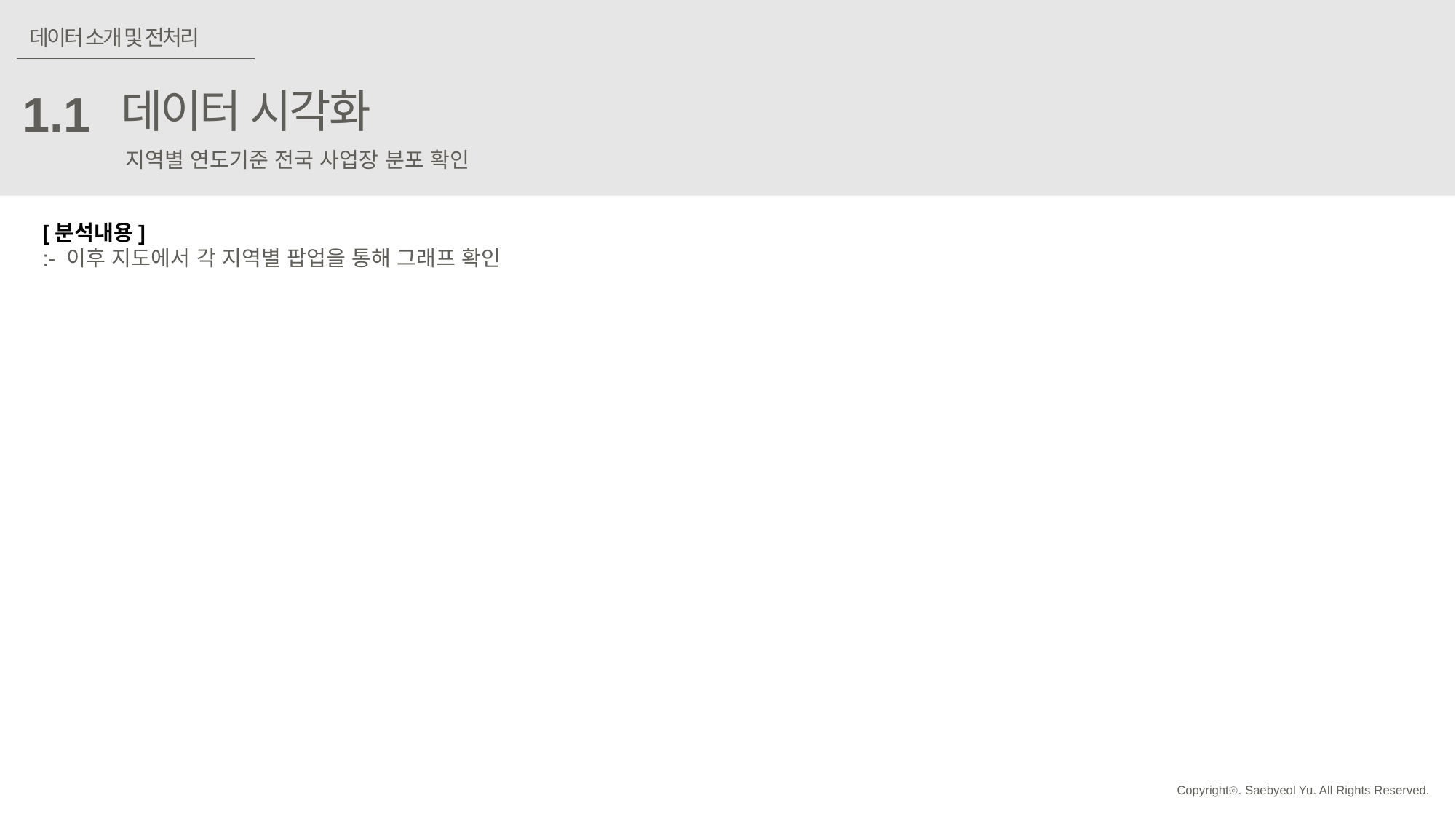

데이터 소개 및 전처리
데이터 시각화
1.1
지역별 연도기준 전국 사업장 분포 확인
[분석내용]
:- 이후 지도에서 각 지역별 팝업을 통해 그래프 확인